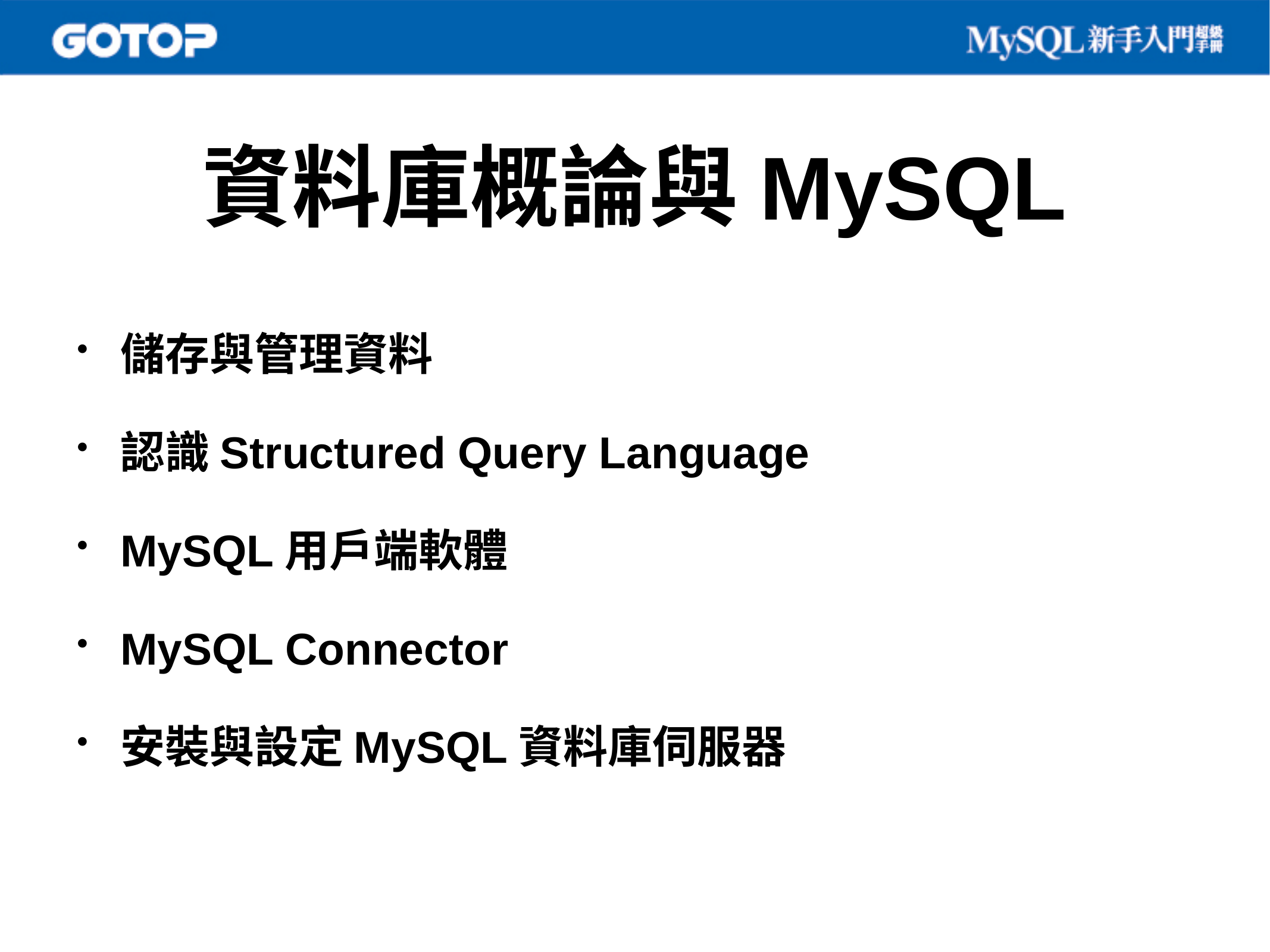

# 資料庫概論與MySQL
儲存與管理資料
認識Structured Query Language
MySQL用戶端軟體
MySQL Connector
安裝與設定MySQL資料庫伺服器